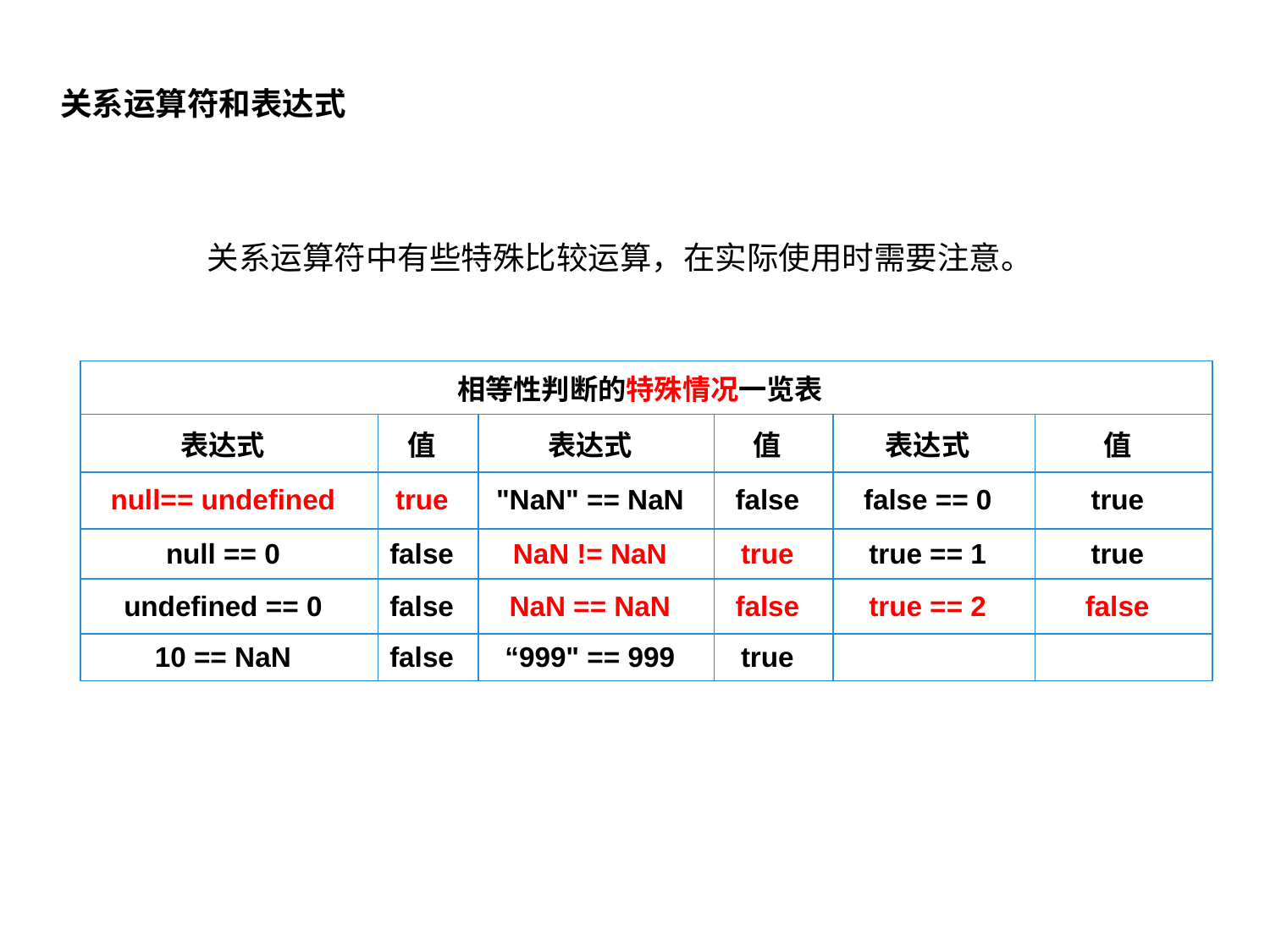

关系运算符和表达式
    关系运算符中有些特殊比较运算，在实际使用时需要注意。
| 相等性判断的特殊情况一览表 |  |  |  |  |  |
| --- | --- | --- | --- | --- | --- |
| 表达式 | 值 | 表达式 | 值 | 表达式 | 值 |
| null== undefined | true | "NaN" == NaN | false | false == 0 | true |
| null == 0 | false | NaN != NaN | true | true == 1 | true |
| undefined == 0 | false | NaN == NaN | false | true == 2 | false |
| 10 == NaN | false | “999" == 999 | true |  |  |